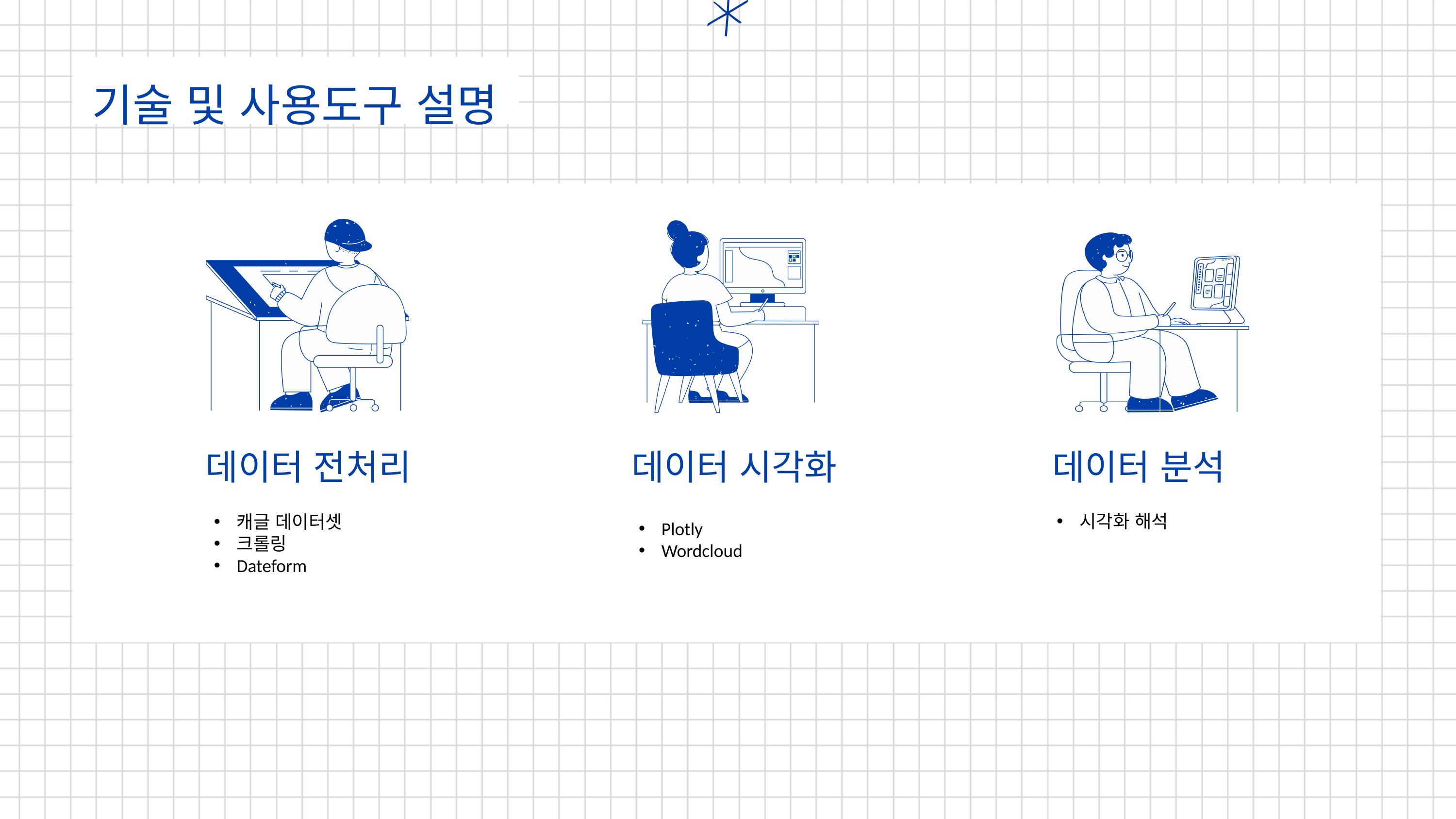

기술 및 사용도구 설명

데이터 전처리
데이터 시각화
데이터 분석
시각화 해석

캐글 데이터셋
크롤링
Dateform

Plotly
Wordcloud